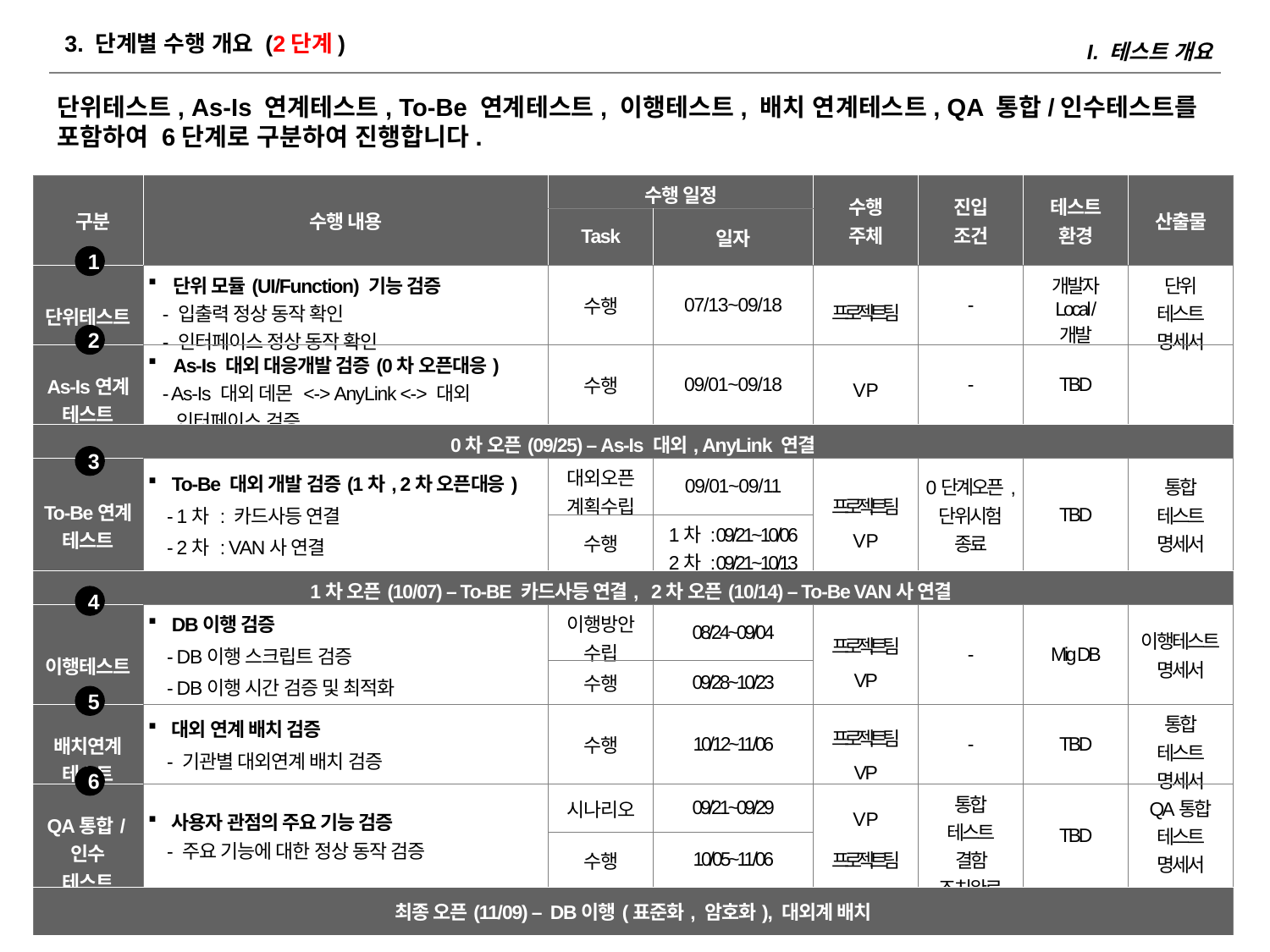

I. 테스트 개요
# 3. 단계별 수행 개요 (2단계)
단위테스트, As-Is 연계테스트, To-Be 연계테스트, 이행테스트, 배치 연계테스트, QA 통합/인수테스트를 포함하여 6단계로 구분하여 진행합니다.
| 구분 | 수행 내용 | 수행 일정 |  | 수행 주체 | 진입 조건 | 테스트 환경 | 산출물 |
| --- | --- | --- | --- | --- | --- | --- | --- |
|  |  | Task | 일자 |  |  |  |  |
| 단위테스트 | 단위 모듈(UI/Function) 기능 검증 - 입출력 정상 동작 확인 - 인터페이스 정상 동작 확인 | 수행 | 07/13~09/18 | 프로젝트팀 | - | 개발자 Local / 개발 | 단위 테스트 명세서 |
| As-Is연계 테스트 | As-Is 대외 대응개발 검증(0차 오픈대응) - As-Is 대외 데몬 <-> AnyLink <-> 대외 인터페이스 검증 | 수행 | 09/01~09/18 | VP | - | TBD |  |
| 0차 오픈(09/25) – As-Is 대외, AnyLink 연결 |  |  |  |  |  |  |  |
| To-Be연계 테스트 | To-Be 대외 개발 검증(1차, 2차 오픈대응) - 1차 : 카드사등 연결 - 2차 : VAN사 연결 | 대외오픈 계획수립 | 09/01~09/11 | 프로젝트팀 VP | 0단계오픈, 단위시험 종료 | TBD | 통합 테스트 명세서 |
|  |  | 수행 | 1차 : 09/21~10/06 2차 : 09/21~10/13 |  |  |  |  |
| 1차 오픈(10/07) – To-BE 카드사등 연결, 2차 오픈(10/14) – To-Be VAN사 연결 |  |  |  |  |  |  |  |
| 이행테스트 | DB이행 검증 - DB이행 스크립트 검증 - DB이행 시간 검증 및 최적화 | 이행방안 수립 | 08/24~09/04 | 프로젝트팀 VP | - | Mig DB | 이행테스트 명세서 |
|  |  | 수행 | 09/28~10/23 |  |  |  |  |
| 배치연계 테스트 | 대외 연계 배치 검증 - 기관별 대외연계 배치 검증 | 수행 | 10/12~11/06 | 프로젝트팀 VP | - | TBD | 통합 테스트 명세서 |
| QA통합/인수 테스트 | 사용자 관점의 주요 기능 검증 - 주요 기능에 대한 정상 동작 검증 | 시나리오 | 09/21~09/29 | VP 프로젝트팀 | 통합 테스트 결함 조치완료 | TBD | QA통합 테스트 명세서 |
|  |  | 수행 | 10/05~11/06 |  |  |  |  |
| 최종 오픈(11/09) – DB이행(표준화, 암호화), 대외계 배치 |  |  |  |  |  |  |  |
1
2
3
4
5
6